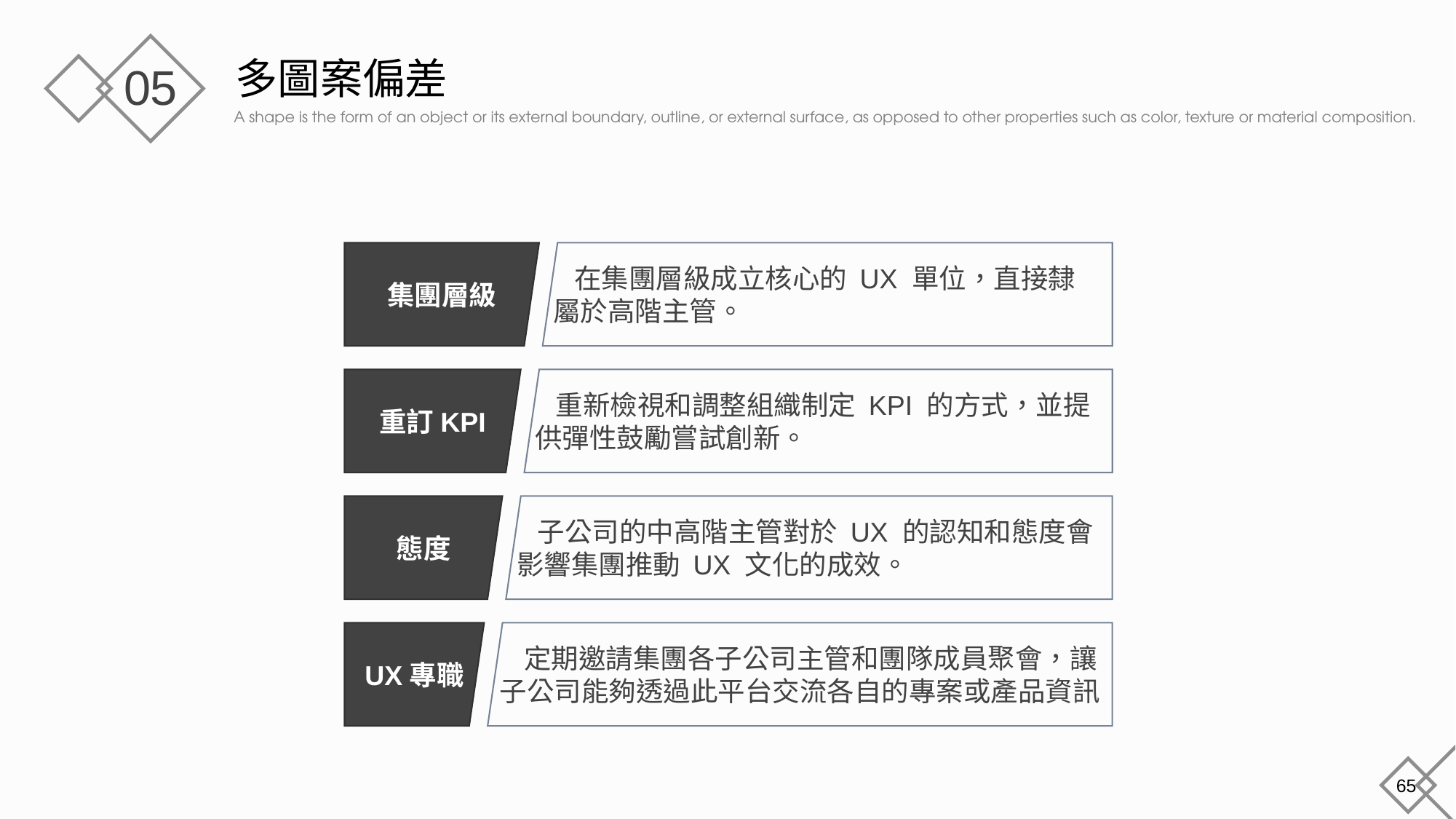

# 多圖案偏差
集團層級
在集團層級成立核心的 UX 單位，直接隸屬於高階主管。
重訂KPI
重新檢視和調整組織制定 KPI 的方式，並提供彈性鼓勵嘗試創新。
態度
子公司的中高階主管對於 UX 的認知和態度會影響集團推動 UX 文化的成效。
UX專職
定期邀請集團各子公司主管和團隊成員聚會，讓子公司能夠透過此平台交流各自的專案或產品資訊
65